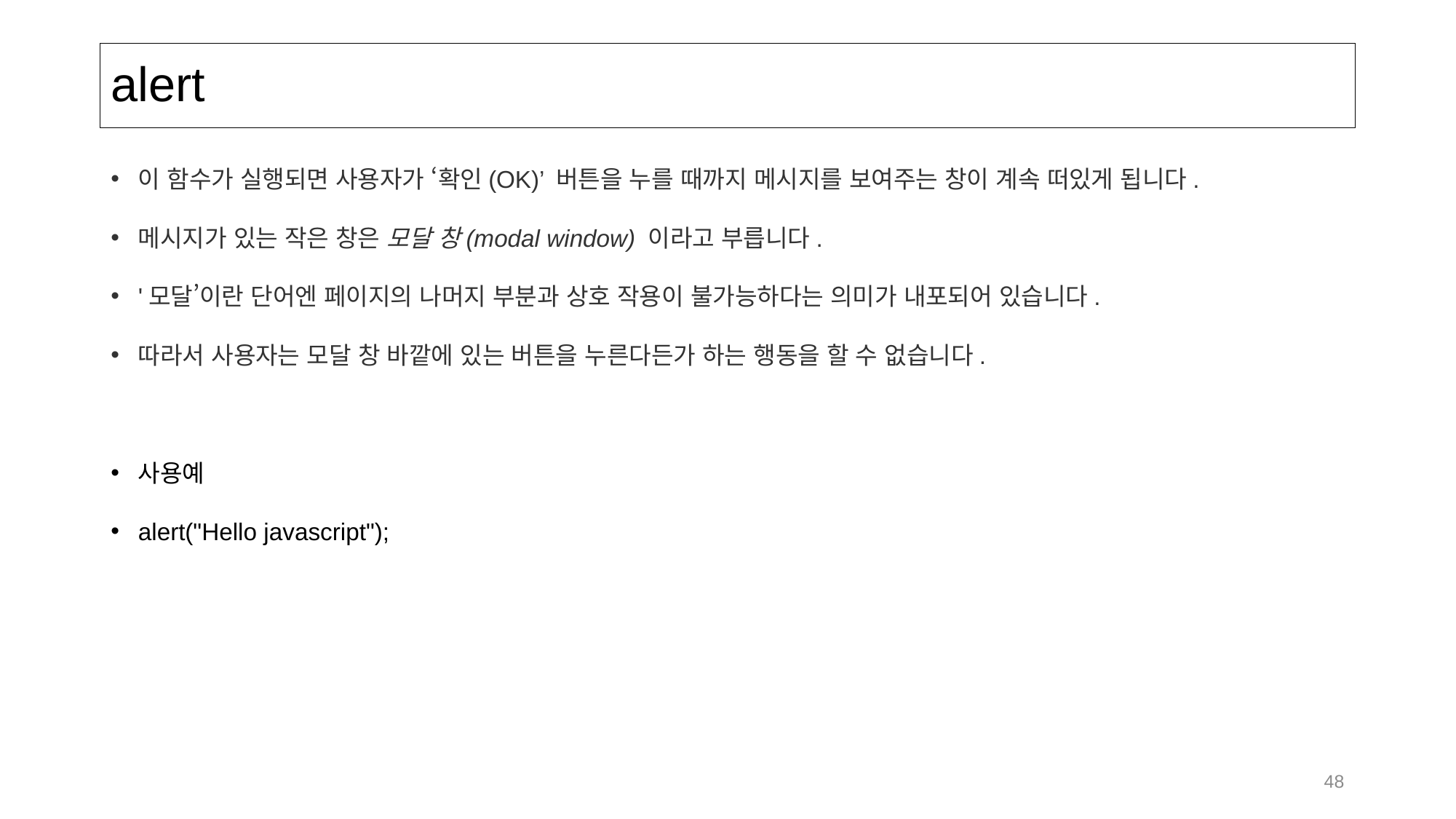

# alert
이 함수가 실행되면 사용자가 ‘확인(OK)’ 버튼을 누를 때까지 메시지를 보여주는 창이 계속 떠있게 됩니다.
메시지가 있는 작은 창은 모달 창(modal window) 이라고 부릅니다.
'모달’이란 단어엔 페이지의 나머지 부분과 상호 작용이 불가능하다는 의미가 내포되어 있습니다.
따라서 사용자는 모달 창 바깥에 있는 버튼을 누른다든가 하는 행동을 할 수 없습니다.

사용예
alert("Hello javascript");
48